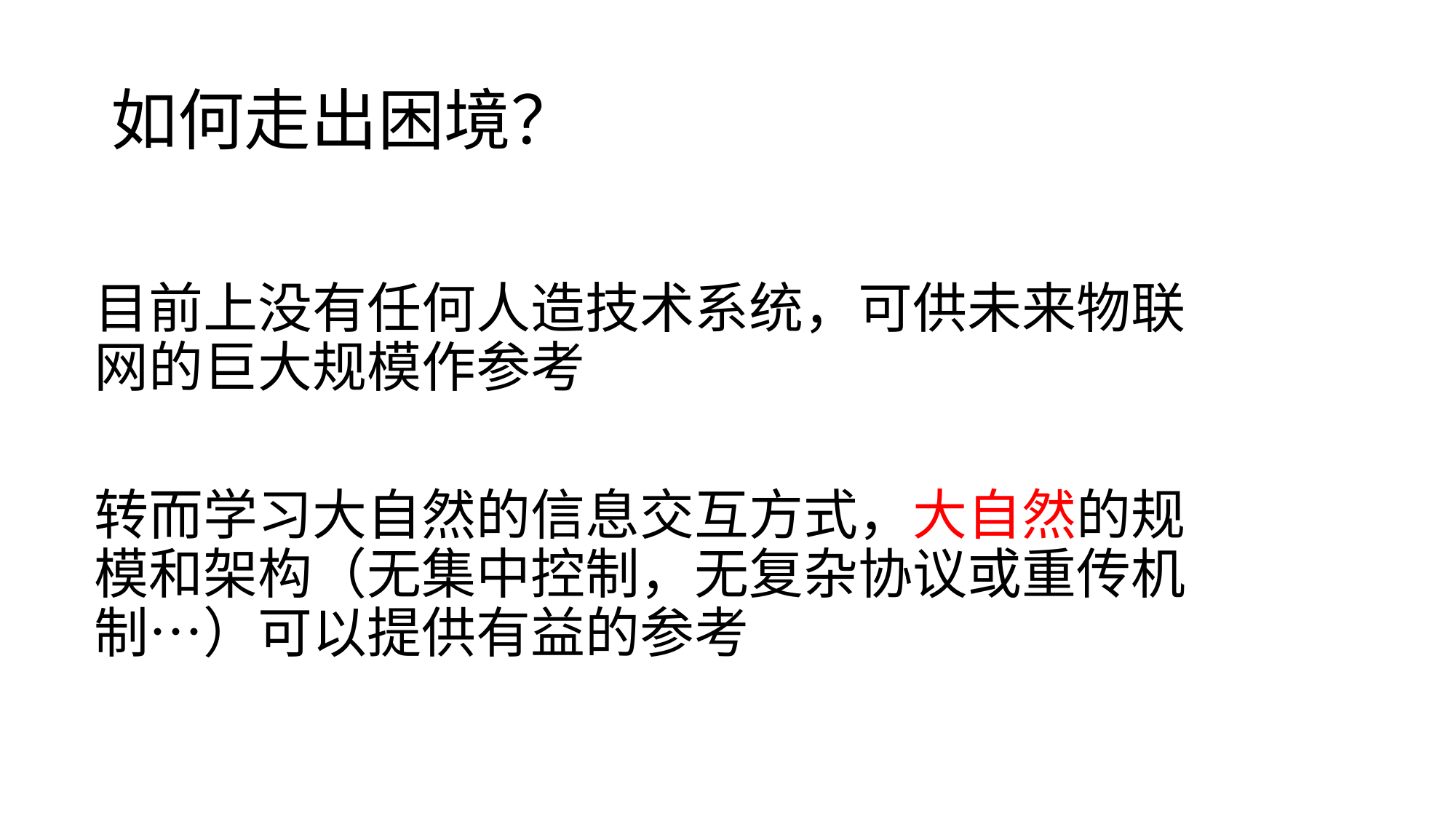

# 如何走出困境？
目前上没有任何人造技术系统，可供未来物联网的巨大规模作参考

转而学习大自然的信息交互方式，大自然的规模和架构（无集中控制，无复杂协议或重传机制…）可以提供有益的参考